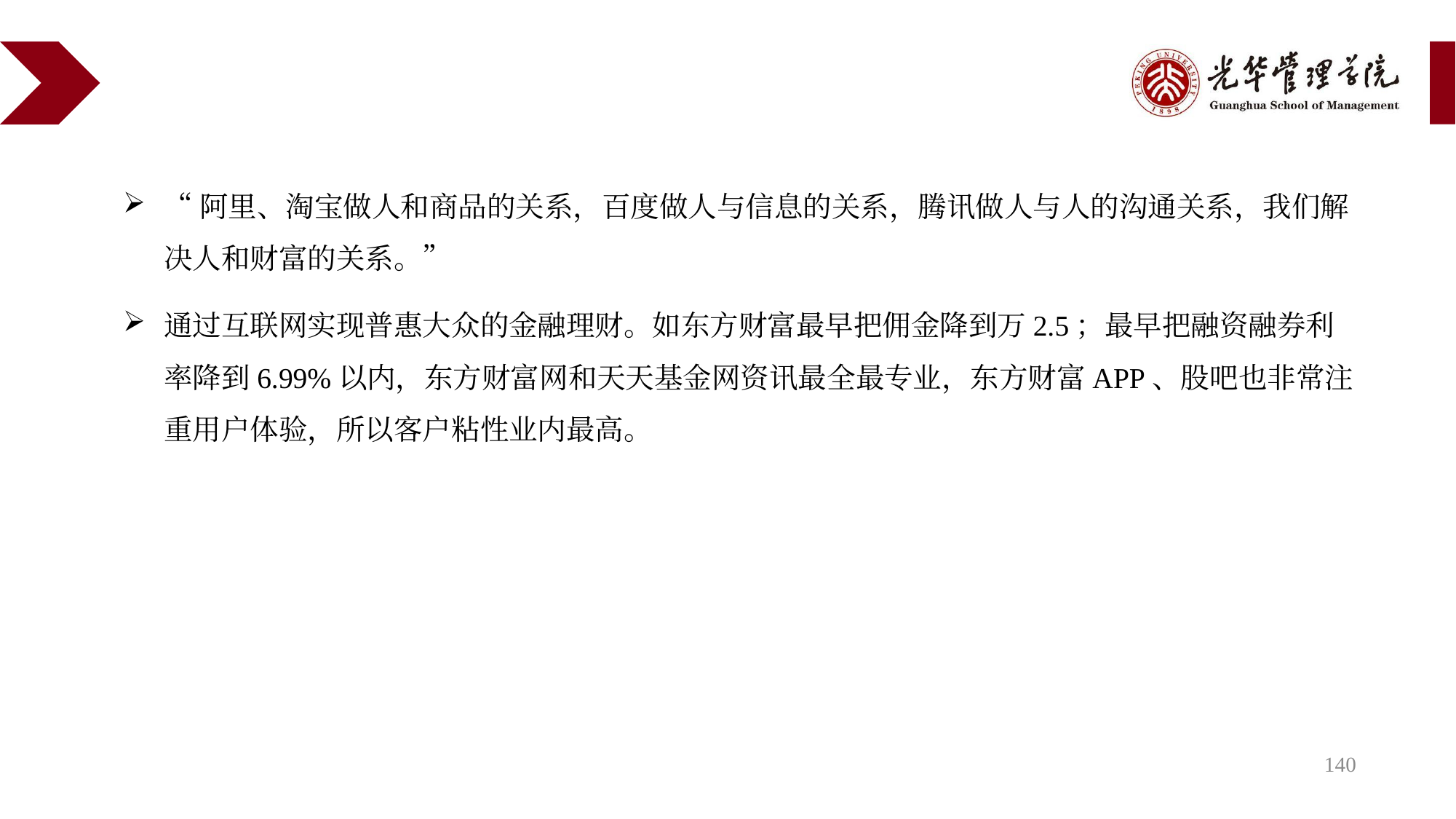

#
“阿里、淘宝做人和商品的关系，百度做人与信息的关系，腾讯做人与人的沟通关系，我们解决人和财富的关系。”
通过互联网实现普惠大众的金融理财。如东方财富最早把佣金降到万2.5；最早把融资融券利率降到6.99%以内，东方财富网和天天基金网资讯最全最专业，东方财富APP、股吧也非常注重用户体验，所以客户粘性业内最高。

140